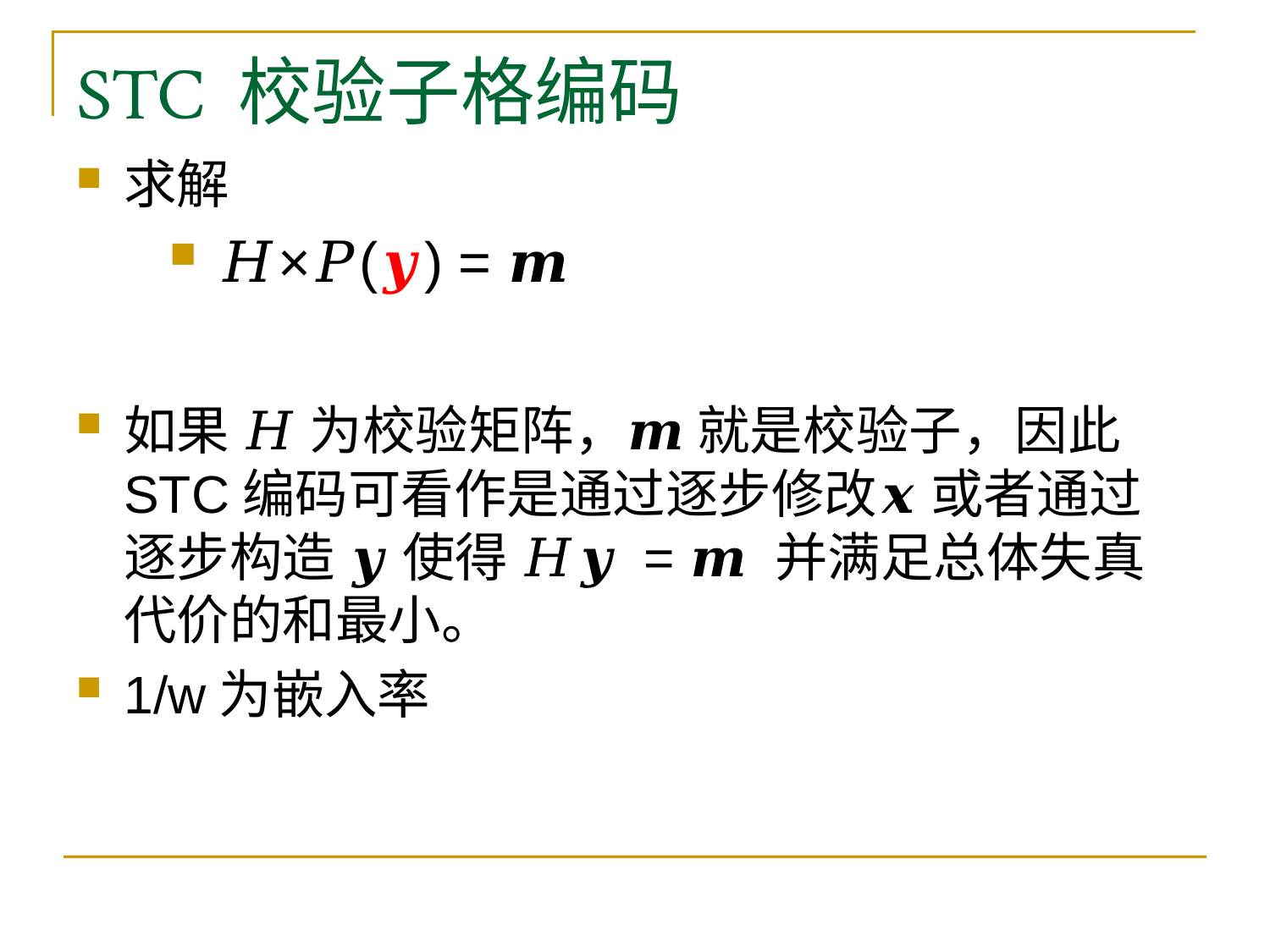

# STC 校验子格编码
求解
𝐻×𝑃(𝒚) = 𝒎

如果 𝐻 为校验矩阵，𝒎 就是校验子，因此STC编码可看作是通过逐步修改𝒙 或者通过逐步构造 𝒚 使得 𝐻𝒚 = 𝒎 并满足总体失真代价的和最小。
1/w为嵌入率